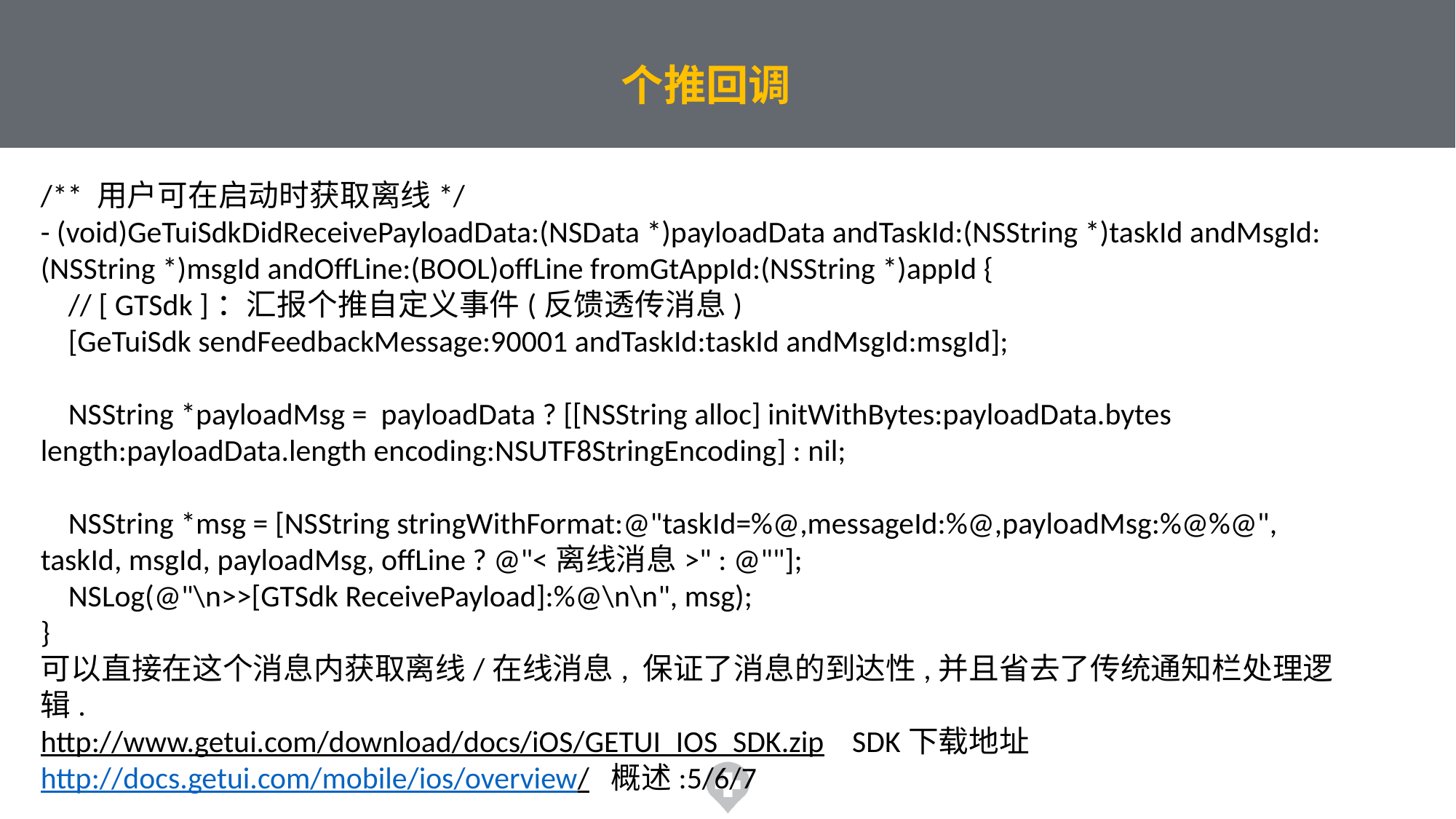

个推回调
/** 用户可在启动时获取离线*/
- (void)GeTuiSdkDidReceivePayloadData:(NSData *)payloadData andTaskId:(NSString *)taskId andMsgId:(NSString *)msgId andOffLine:(BOOL)offLine fromGtAppId:(NSString *)appId {
    // [ GTSdk ]：汇报个推自定义事件(反馈透传消息)
    [GeTuiSdk sendFeedbackMessage:90001 andTaskId:taskId andMsgId:msgId];

    NSString *payloadMsg =  payloadData ? [[NSString alloc] initWithBytes:payloadData.bytes length:payloadData.length encoding:NSUTF8StringEncoding] : nil;

    NSString *msg = [NSString stringWithFormat:@"taskId=%@,messageId:%@,payloadMsg:%@%@", taskId, msgId, payloadMsg, offLine ? @"<离线消息>" : @""];
    NSLog(@"\n>>[GTSdk ReceivePayload]:%@\n\n", msg);
}
可以直接在这个消息内获取离线/在线消息, 保证了消息的到达性,并且省去了传统通知栏处理逻辑.
http://www.getui.com/download/docs/iOS/GETUI_IOS_SDK.zip    SDK下载地址
http://docs.getui.com/mobile/ios/overview/  概述:5/6/7